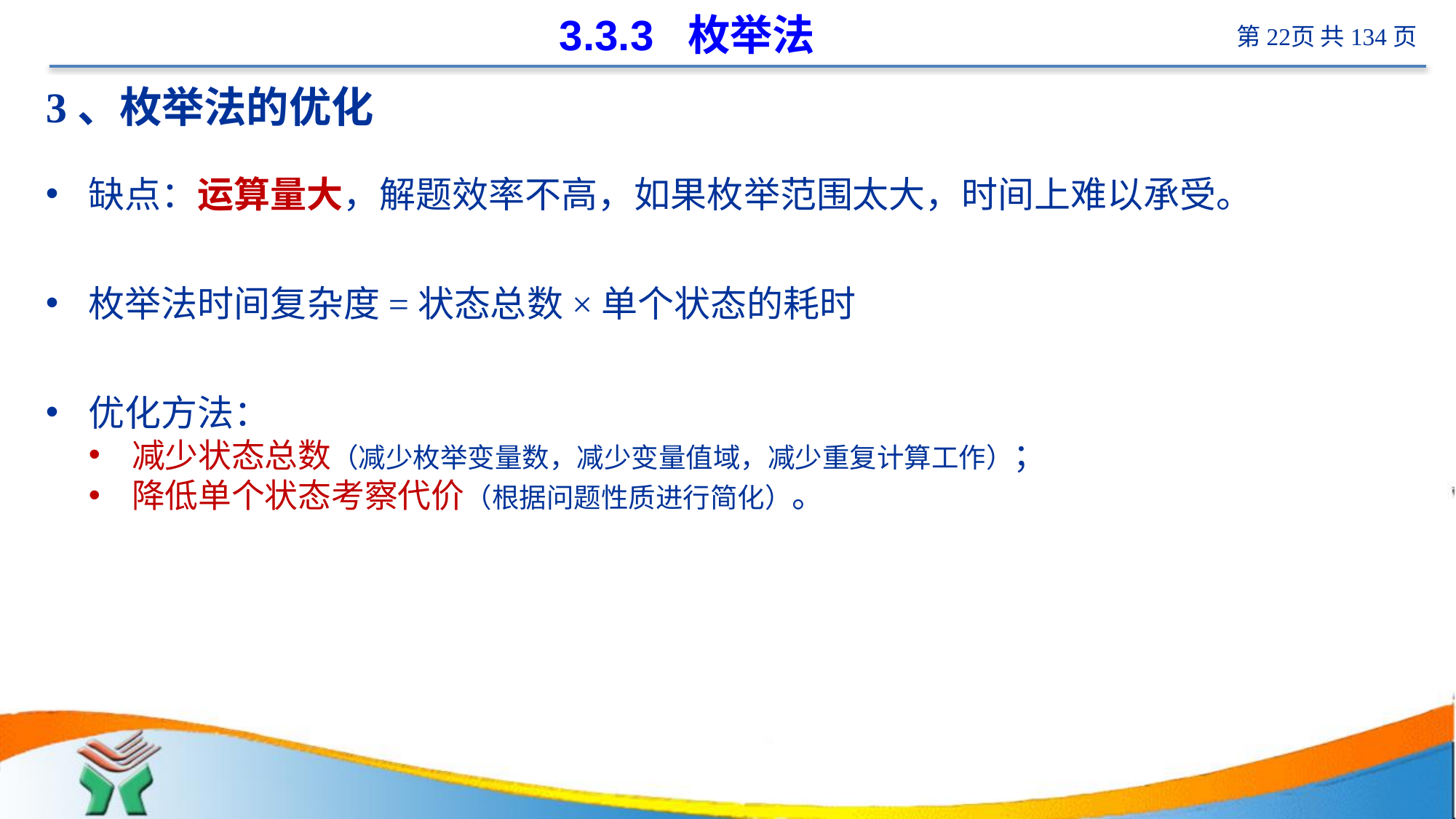

# 3.3.3  枚举法
3、枚举法的优化

缺点：运算量大，解题效率不高，如果枚举范围太大，时间上难以承受。

枚举法时间复杂度=状态总数×单个状态的耗时

优化方法：
减少状态总数（减少枚举变量数，减少变量值域，减少重复计算工作）；
降低单个状态考察代价（根据问题性质进行简化）。